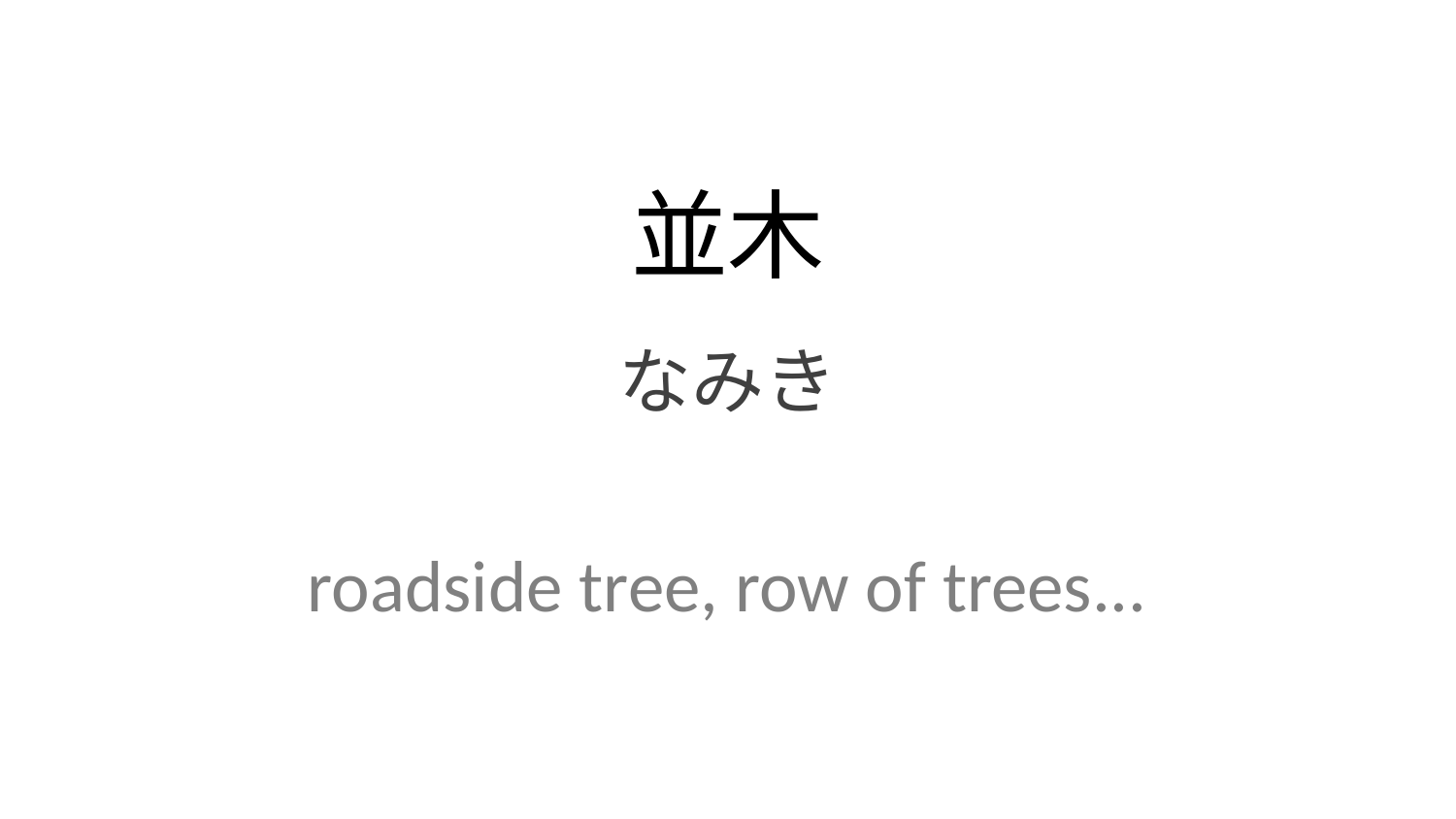

並木

なみき
roadside tree, row of trees...